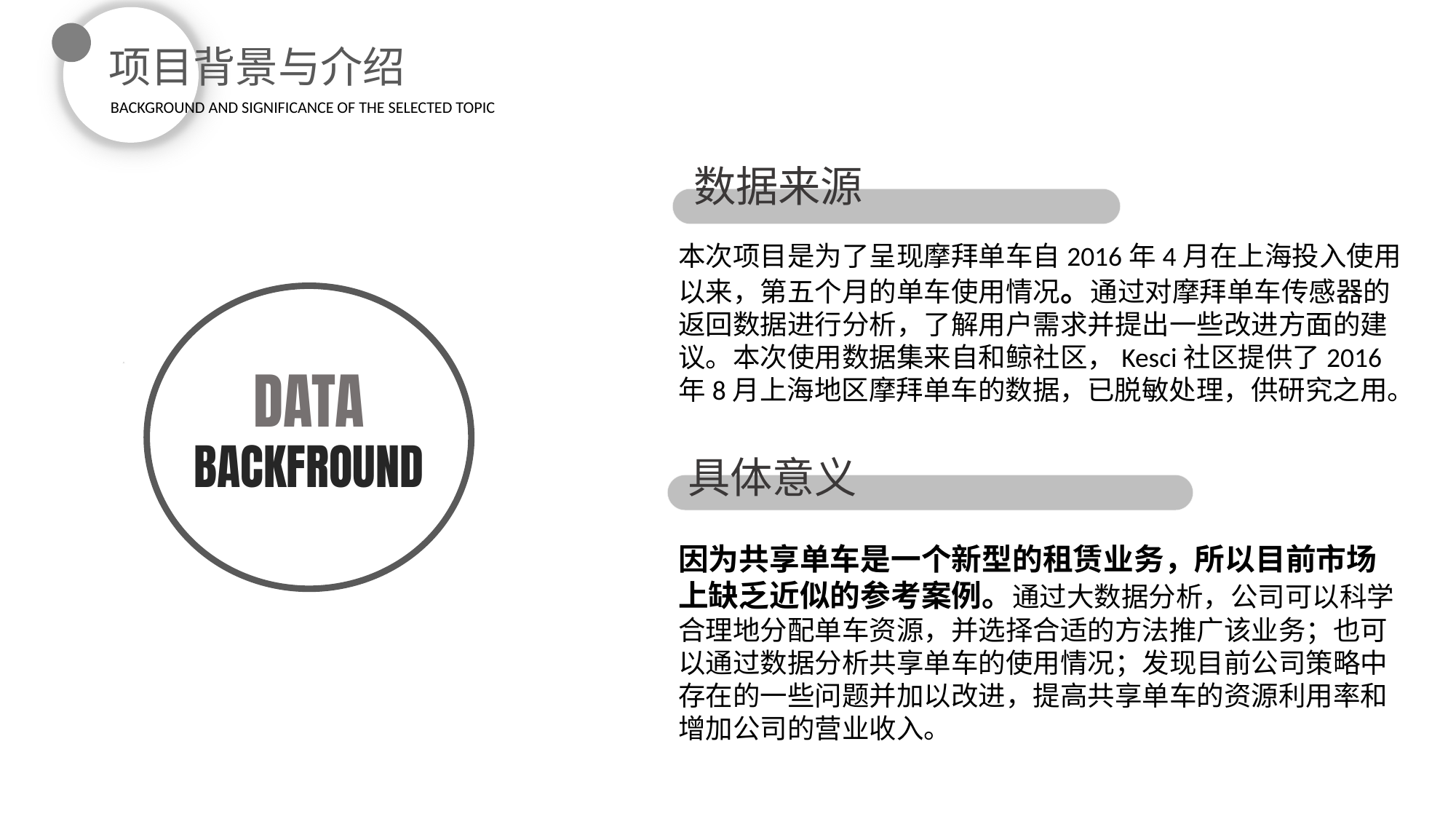

项目背景与介绍
BACKGROUND AND SIGNIFICANCE OF THE SELECTED TOPIC
数据来源

本次项目是为了呈现摩拜单车自2016年4月在上海投入使用以来，第五个月的单车使用情况。通过对摩拜单车传感器的返回数据进行分析，了解用户需求并提出一些改进方面的建议。本次使用数据集来自和鲸社区，Kesci社区提供了2016年8月上海地区摩拜单车的数据，已脱敏处理，供研究之用。

DATA
BACKFROUND
具体意义

因为共享单车是一个新型的租赁业务，所以目前市场上缺乏近似的参考案例。通过大数据分析，公司可以科学合理地分配单车资源，并选择合适的方法推广该业务；也可以通过数据分析共享单车的使用情况；发现目前公司策略中存在的一些问题并加以改进，提高共享单车的资源利用率和增加公司的营业收入。